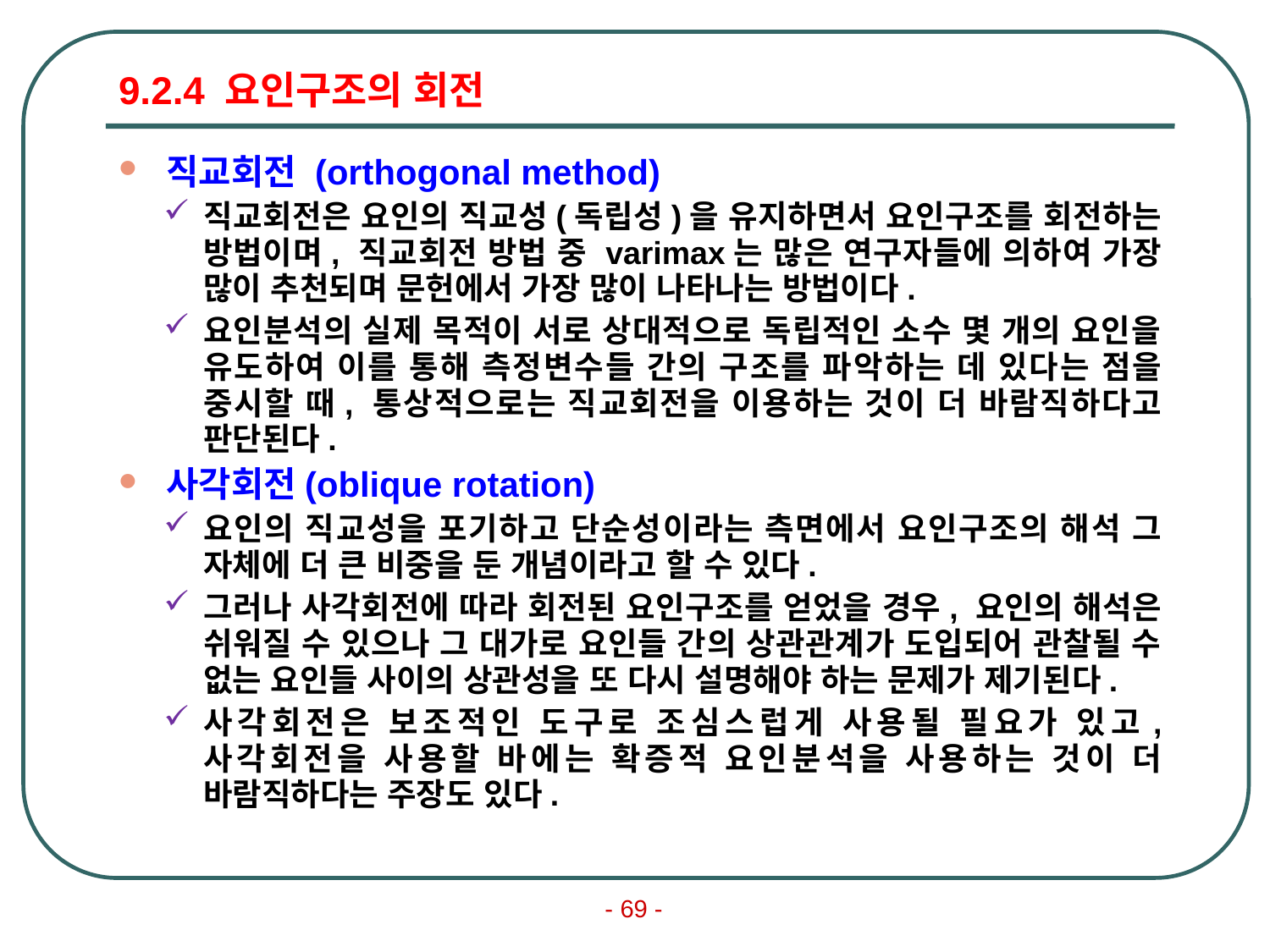

# 9.2.4 요인구조의 회전
직교회전 (orthogonal method)
직교회전은 요인의 직교성(독립성)을 유지하면서 요인구조를 회전하는 방법이며, 직교회전 방법 중 varimax는 많은 연구자들에 의하여 가장 많이 추천되며 문헌에서 가장 많이 나타나는 방법이다.
요인분석의 실제 목적이 서로 상대적으로 독립적인 소수 몇 개의 요인을 유도하여 이를 통해 측정변수들 간의 구조를 파악하는 데 있다는 점을 중시할 때, 통상적으로는 직교회전을 이용하는 것이 더 바람직하다고 판단된다.
사각회전(oblique rotation)
요인의 직교성을 포기하고 단순성이라는 측면에서 요인구조의 해석 그 자체에 더 큰 비중을 둔 개념이라고 할 수 있다.
그러나 사각회전에 따라 회전된 요인구조를 얻었을 경우, 요인의 해석은 쉬워질 수 있으나 그 대가로 요인들 간의 상관관계가 도입되어 관찰될 수 없는 요인들 사이의 상관성을 또 다시 설명해야 하는 문제가 제기된다.
사각회전은 보조적인 도구로 조심스럽게 사용될 필요가 있고, 사각회전을 사용할 바에는 확증적 요인분석을 사용하는 것이 더 바람직하다는 주장도 있다.
- 69 -